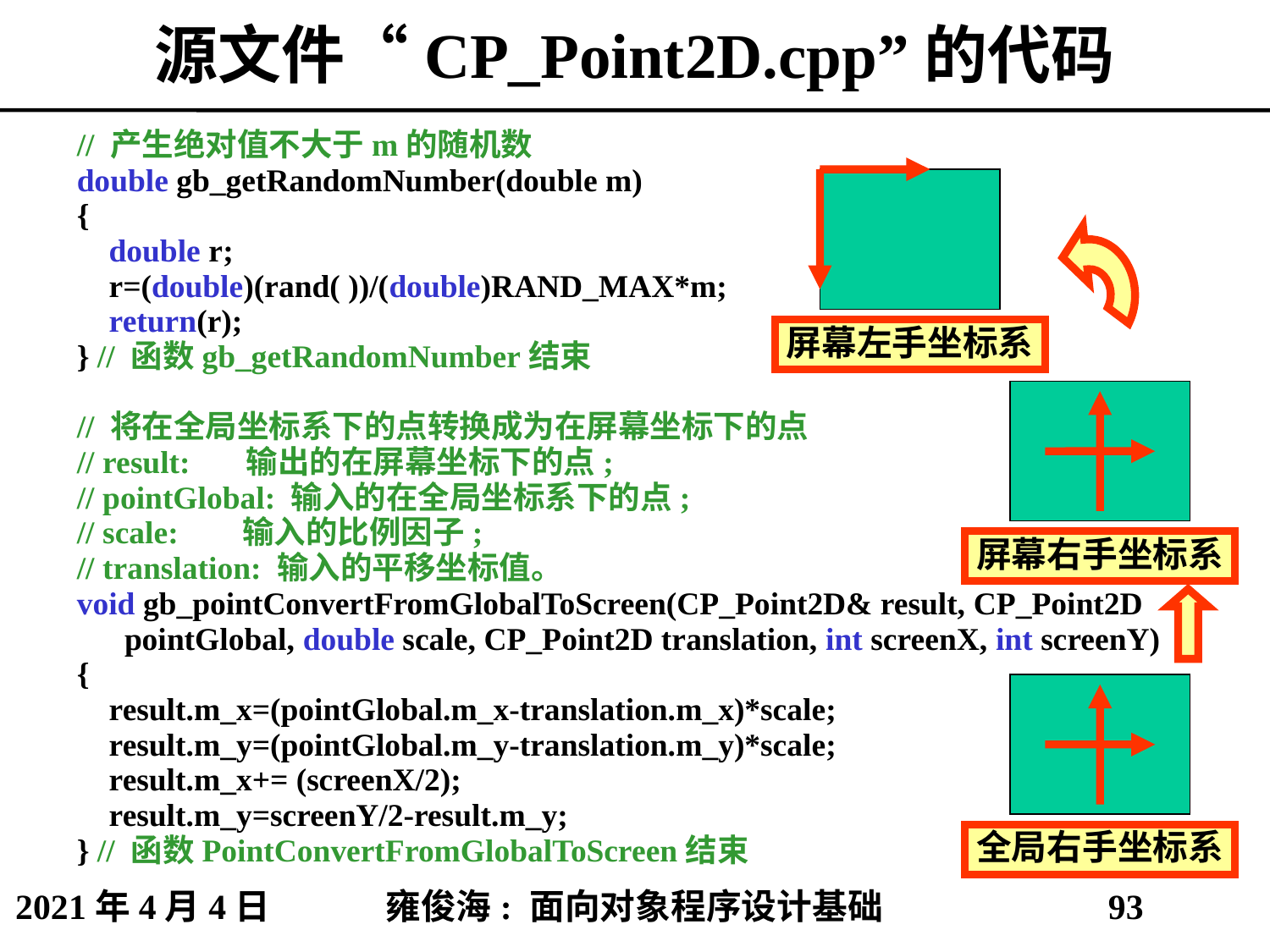

# 源文件“CP_Point2D.cpp”的代码

// 产生绝对值不大于m的随机数
double gb_getRandomNumber(double m)
{
    double r;
    r=(double)(rand( ))/(double)RAND_MAX*m;
    return(r);
} // 函数gb_getRandomNumber结束

// 将在全局坐标系下的点转换成为在屏幕坐标下的点
// result:      输出的在屏幕坐标下的点;
// pointGlobal: 输入的在全局坐标系下的点;
// scale:       输入的比例因子;
// translation: 输入的平移坐标值。
void gb_pointConvertFromGlobalToScreen(CP_Point2D& result, CP_Point2D pointGlobal, double scale, CP_Point2D translation, int screenX, int screenY)
{
    result.m_x=(pointGlobal.m_x-translation.m_x)*scale;
    result.m_y=(pointGlobal.m_y-translation.m_y)*scale;
    result.m_x+= (screenX/2);
    result.m_y=screenY/2-result.m_y;
} // 函数PointConvertFromGlobalToScreen结束

屏幕左手坐标系

屏幕右手坐标系

全局右手坐标系
2021年4月4日
雍俊海: 面向对象程序设计基础
93